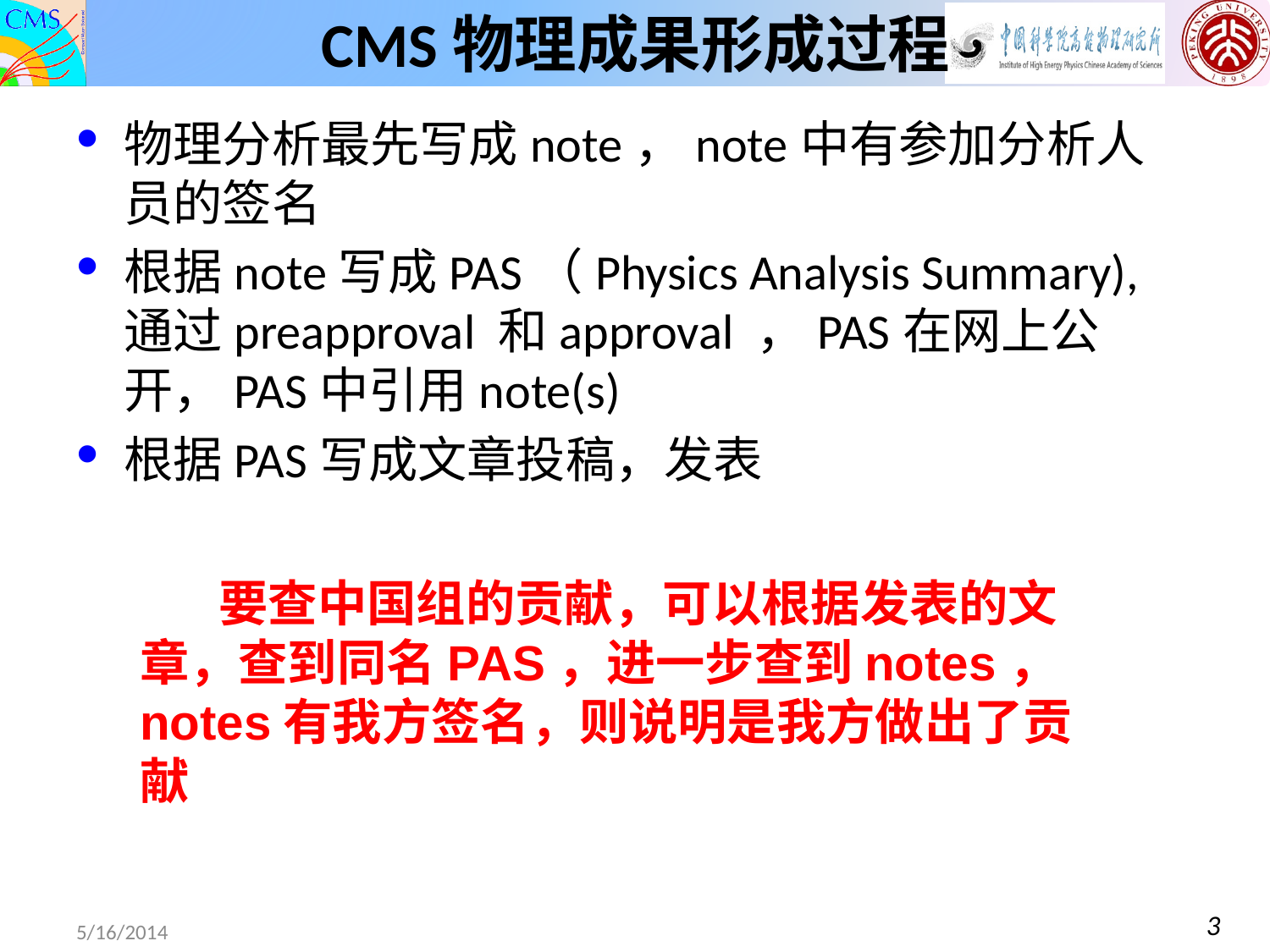

# CMS物理成果形成过程
物理分析最先写成note，note中有参加分析人员的签名
根据note写成PAS（Physics Analysis Summary), 通过preapproval 和approval ，PAS在网上公开，PAS中引用note(s)
根据PAS写成文章投稿，发表
      要查中国组的贡献，可以根据发表的文章，查到同名PAS，进一步查到notes，notes有我方签名，则说明是我方做出了贡献
3
5/16/2014